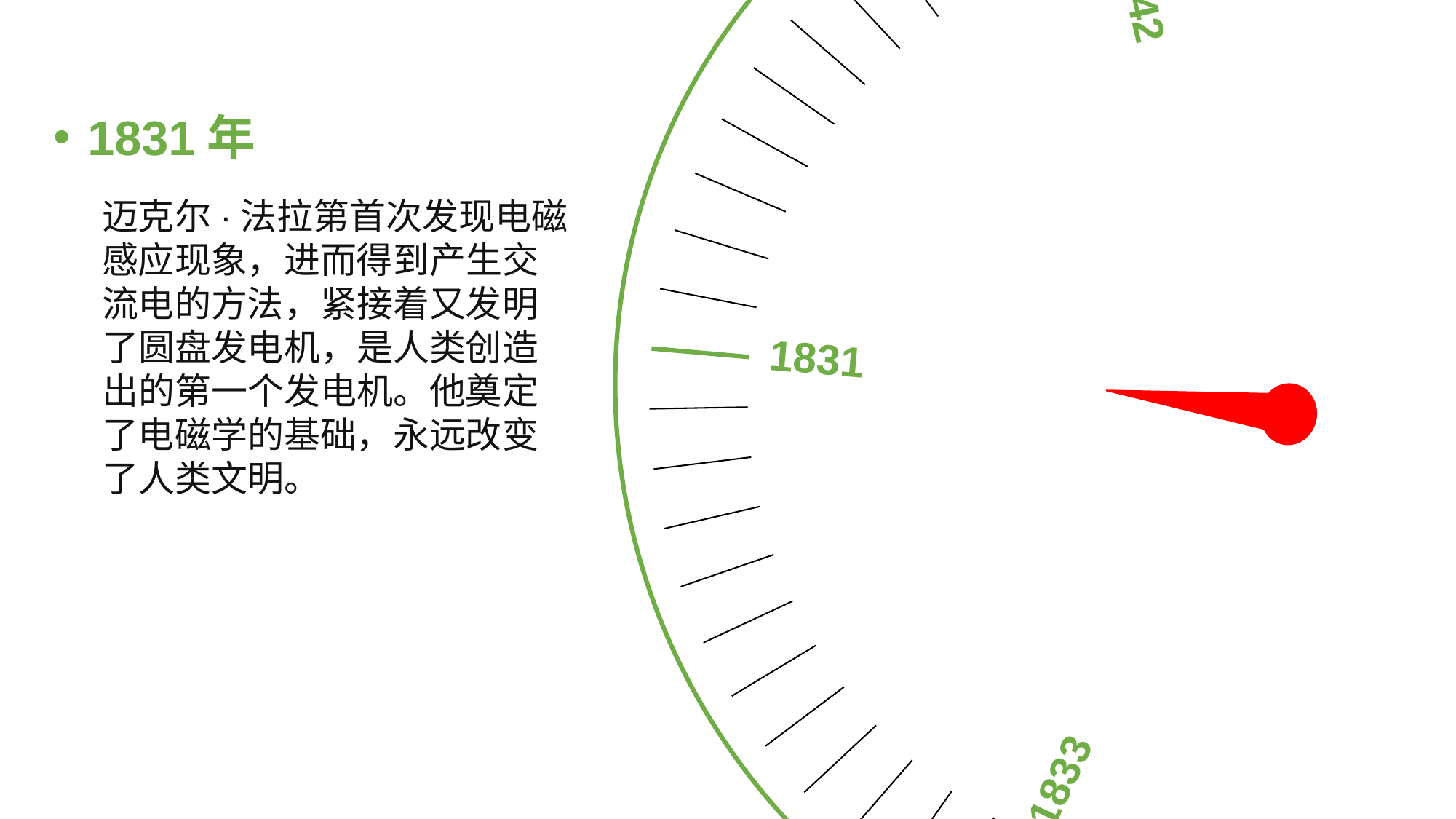

1842
1840
1831
1836
1833
1831年
迈克尔·法拉第首次发现电磁感应现象，进而得到产生交流电的方法，紧接着又发明了圆盘发电机，是人类创造出的第一个发电机。他奠定了电磁学的基础，永远改变了人类文明。